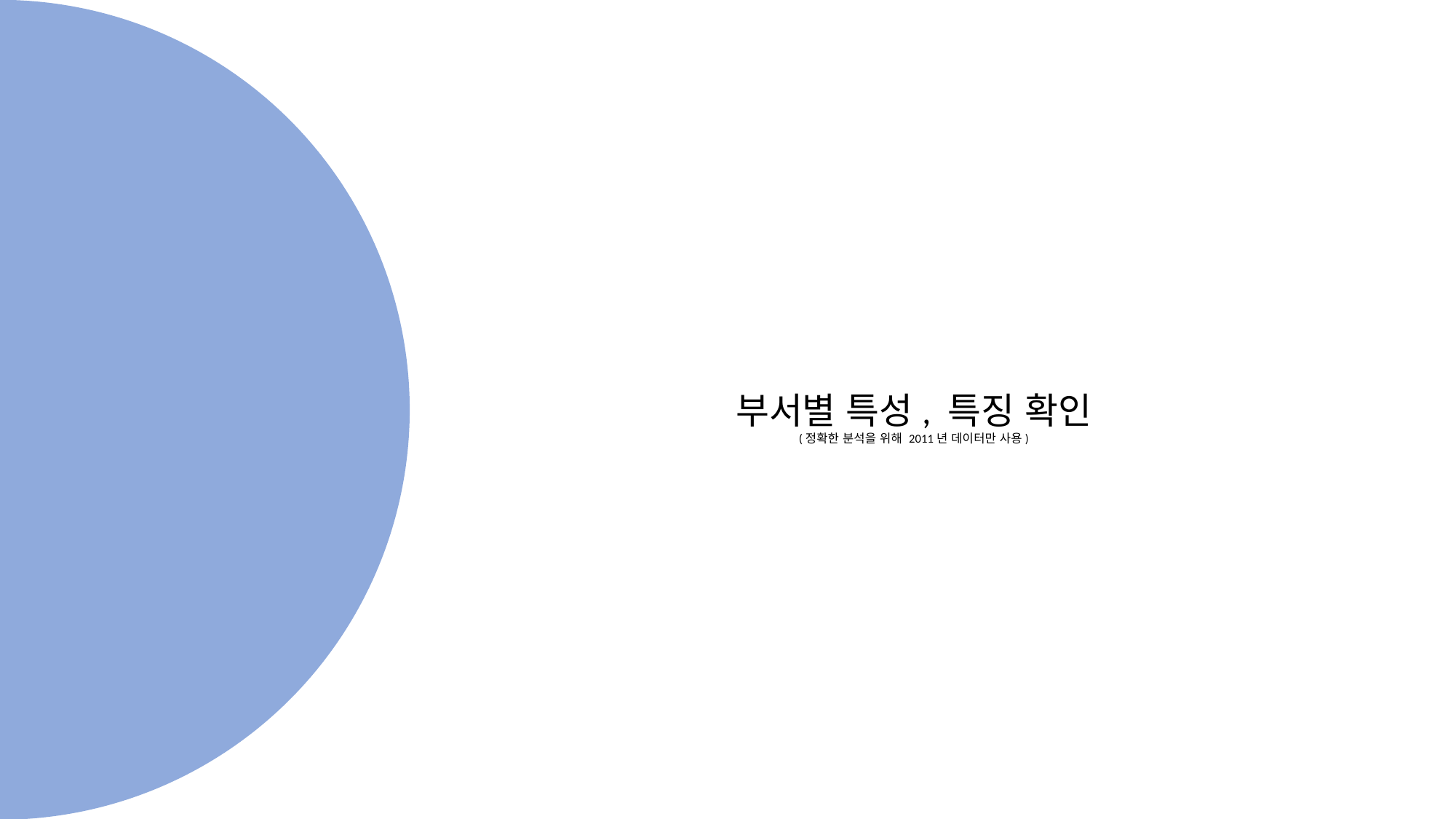

부서별 특성, 특징 확인
(정확한 분석을 위해 2011년 데이터만 사용)